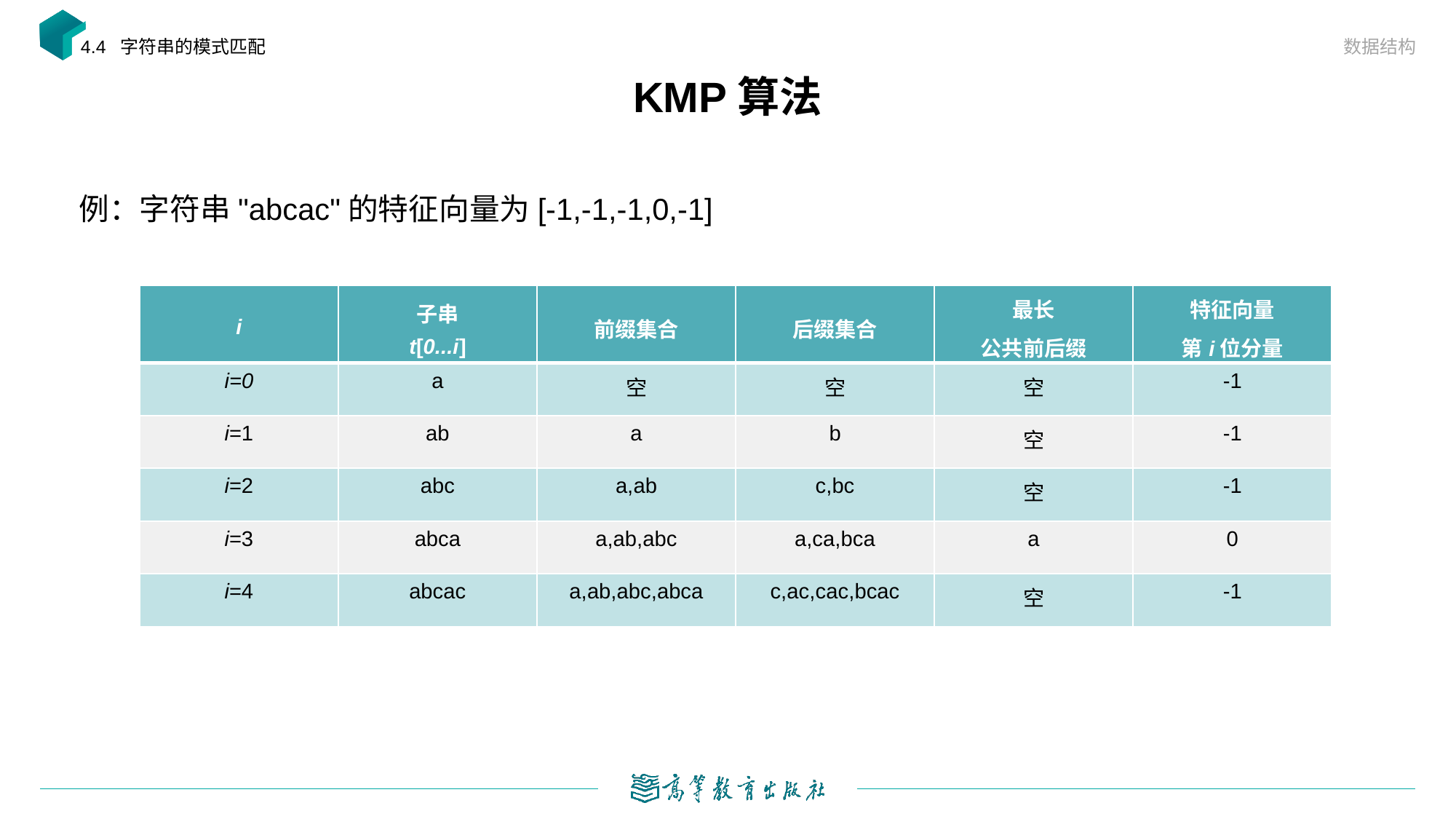

数据结构
4.4  字符串的模式匹配
# KMP算法

例：字符串"abcac"的特征向量为[-1,-1,-1,0,-1]

| i | 子串 t[0...i] | 前缀集合 | 后缀集合 | 最长 公共前后缀 | 特征向量 第i位分量 |
| --- | --- | --- | --- | --- | --- |
| i=0 | a | 空 | 空 | 空 | -1 |
| i=1 | ab | a | b | 空 | -1 |
| i=2 | abc | a,ab | c,bc | 空 | -1 |
| i=3 | abca | a,ab,abc | a,ca,bca | a | 0 |
| i=4 | abcac | a,ab,abc,abca | c,ac,cac,bcac | 空 | -1 |